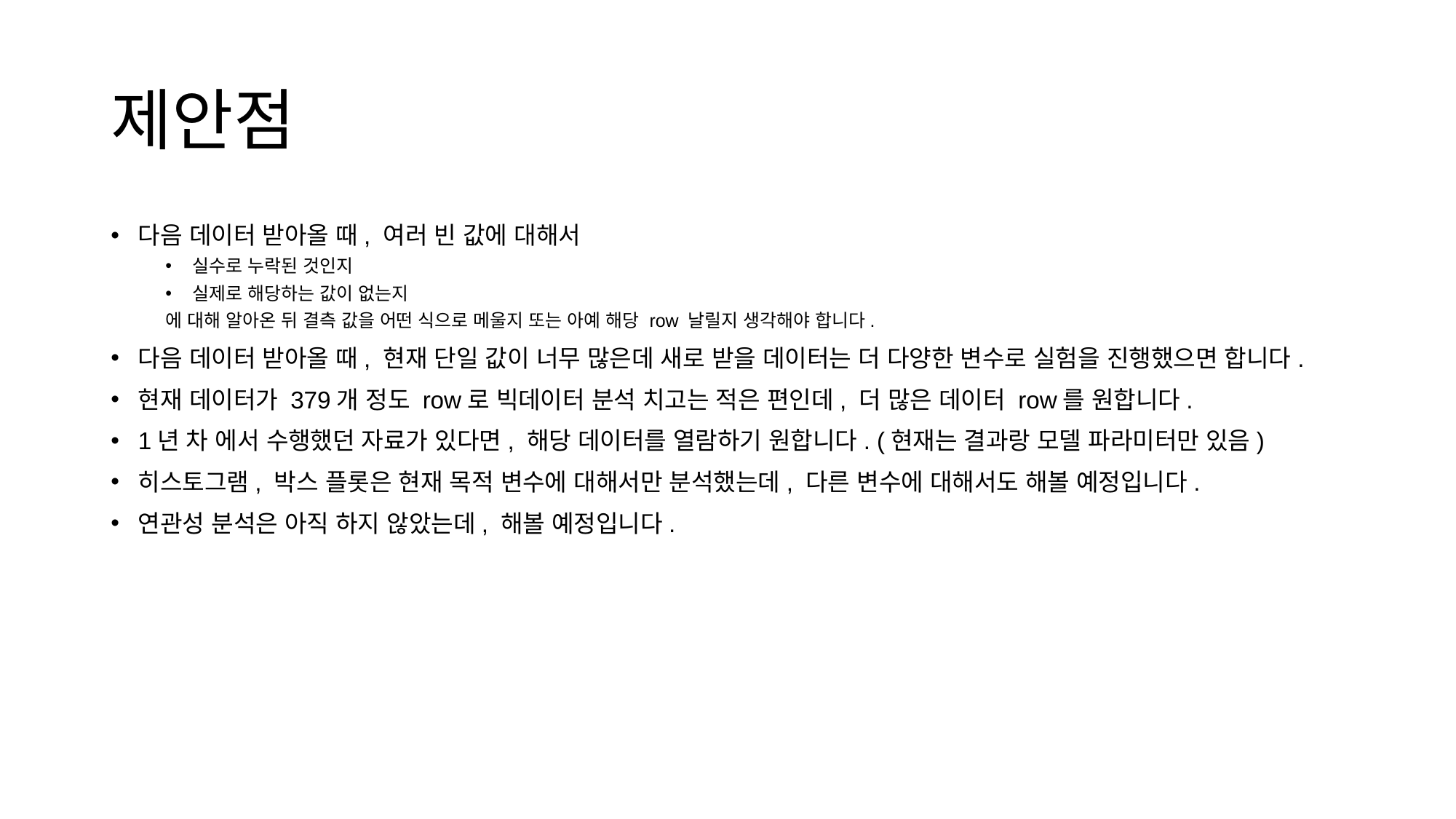

# 제안점
다음 데이터 받아올 때, 여러 빈 값에 대해서
실수로 누락된 것인지
실제로 해당하는 값이 없는지
에 대해 알아온 뒤 결측 값을 어떤 식으로 메울지 또는 아예 해당 row 날릴지 생각해야 합니다.
다음 데이터 받아올 때, 현재 단일 값이 너무 많은데 새로 받을 데이터는 더 다양한 변수로 실험을 진행했으면 합니다.
현재 데이터가 379개 정도 row로 빅데이터 분석 치고는 적은 편인데, 더 많은 데이터 row를 원합니다.
1년 차 에서 수행했던 자료가 있다면, 해당 데이터를 열람하기 원합니다. (현재는 결과랑 모델 파라미터만 있음)
히스토그램, 박스 플롯은 현재 목적 변수에 대해서만 분석했는데, 다른 변수에 대해서도 해볼 예정입니다.
연관성 분석은 아직 하지 않았는데, 해볼 예정입니다.